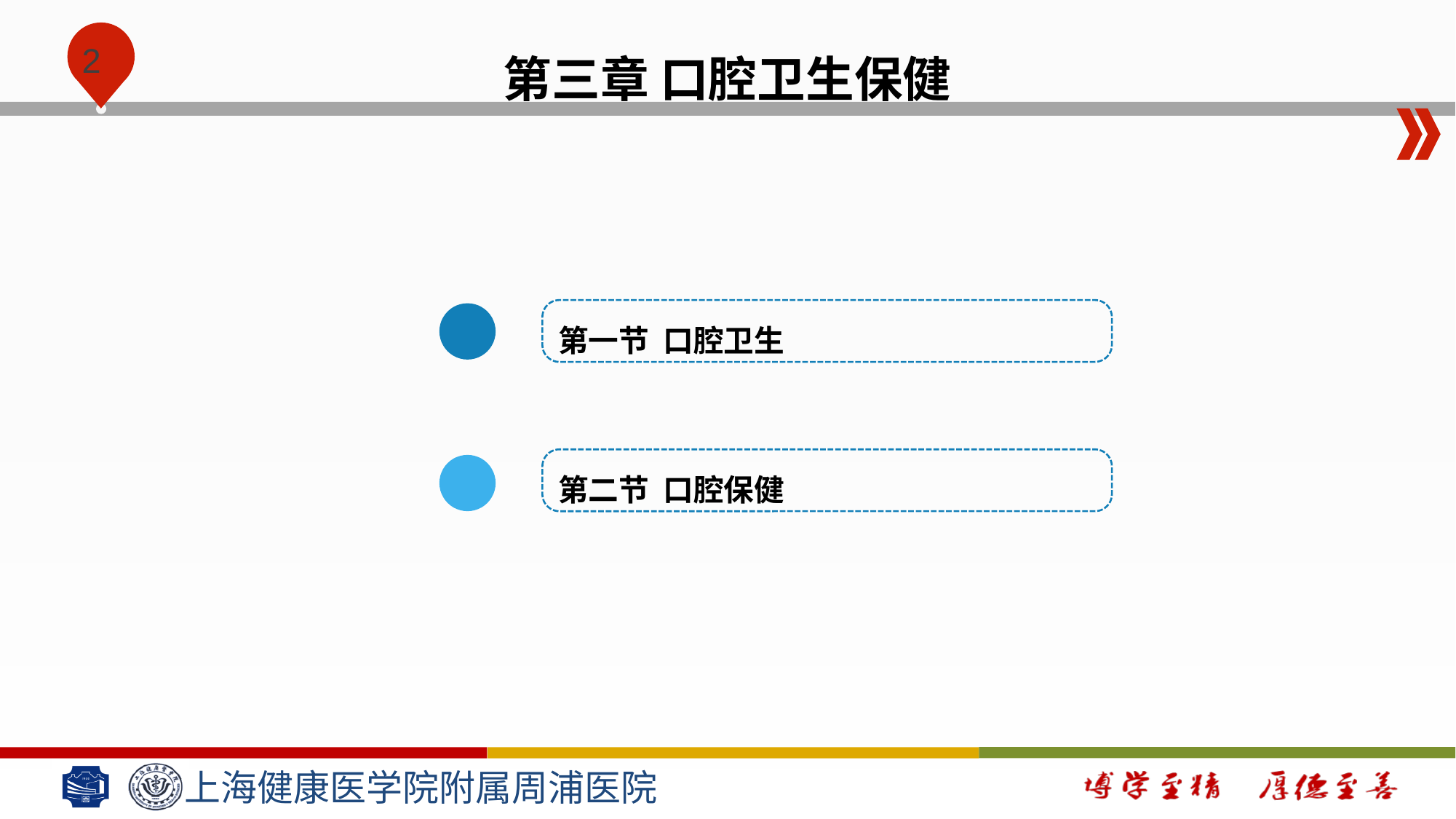

# 第三章 口腔卫生保健
第一节  口腔卫生

第二节  口腔保健